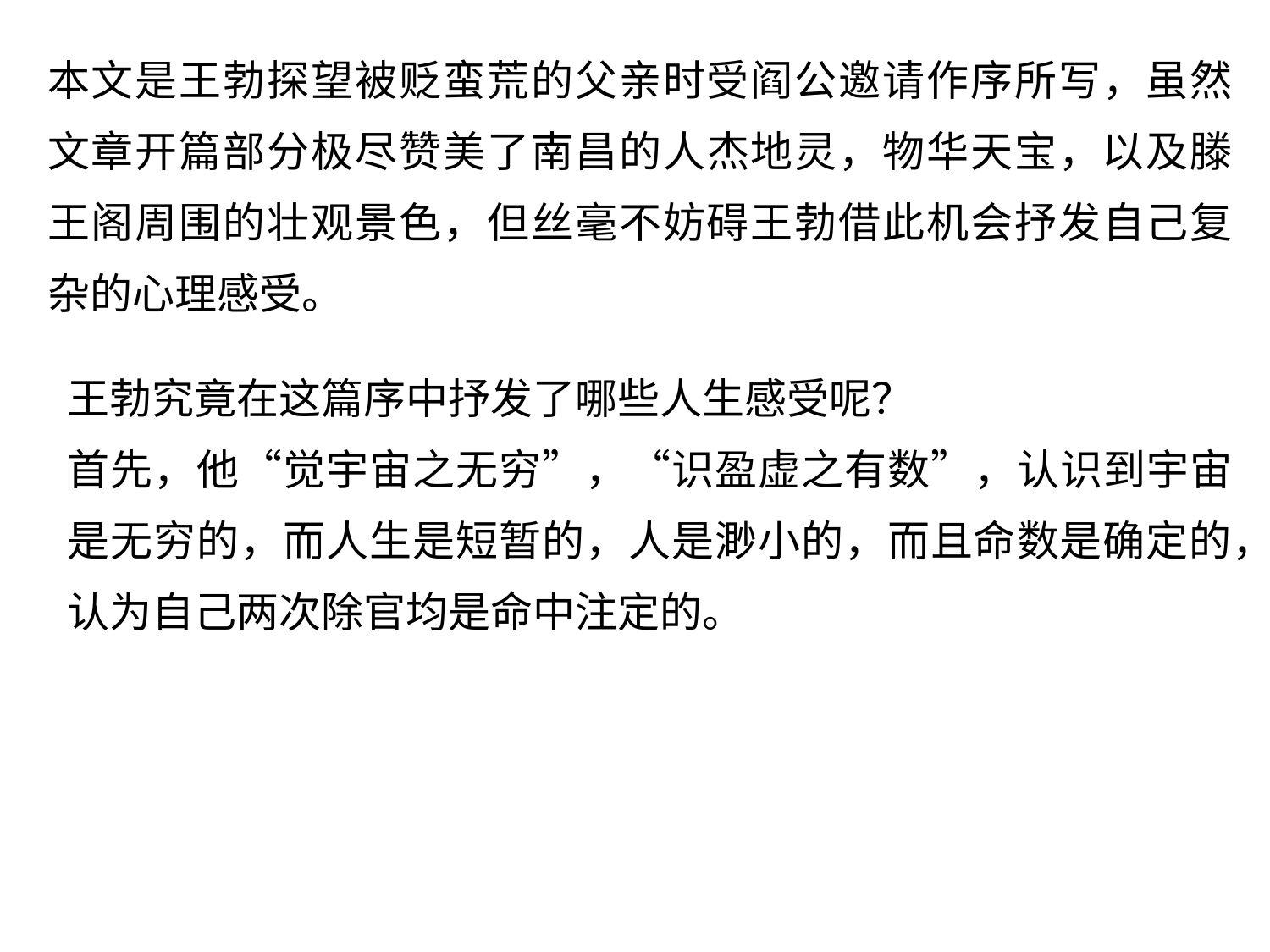

本文是王勃探望被贬蛮荒的父亲时受阎公邀请作序所写，虽然文章开篇部分极尽赞美了南昌的人杰地灵，物华天宝，以及滕王阁周围的壮观景色，但丝毫不妨碍王勃借此机会抒发自己复杂的心理感受。
王勃究竟在这篇序中抒发了哪些人生感受呢？
首先，他“觉宇宙之无穷”，“识盈虚之有数”，认识到宇宙是无穷的，而人生是短暂的，人是渺小的，而且命数是确定的，认为自己两次除官均是命中注定的。